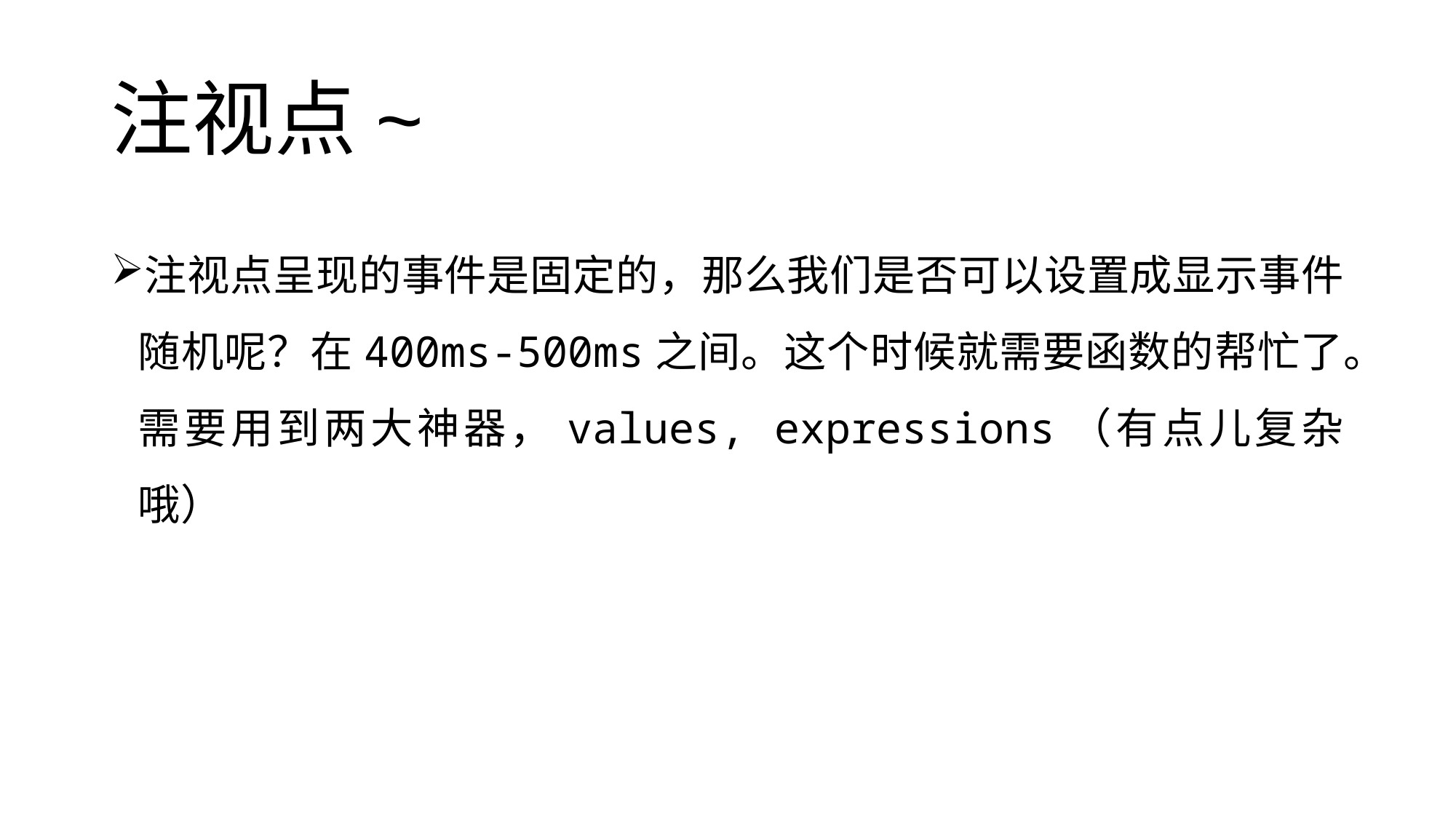

# 注视点~
注视点呈现的事件是固定的，那么我们是否可以设置成显示事件随机呢？在400ms-500ms之间。这个时候就需要函数的帮忙了。需要用到两大神器，values, expressions（有点儿复杂哦）